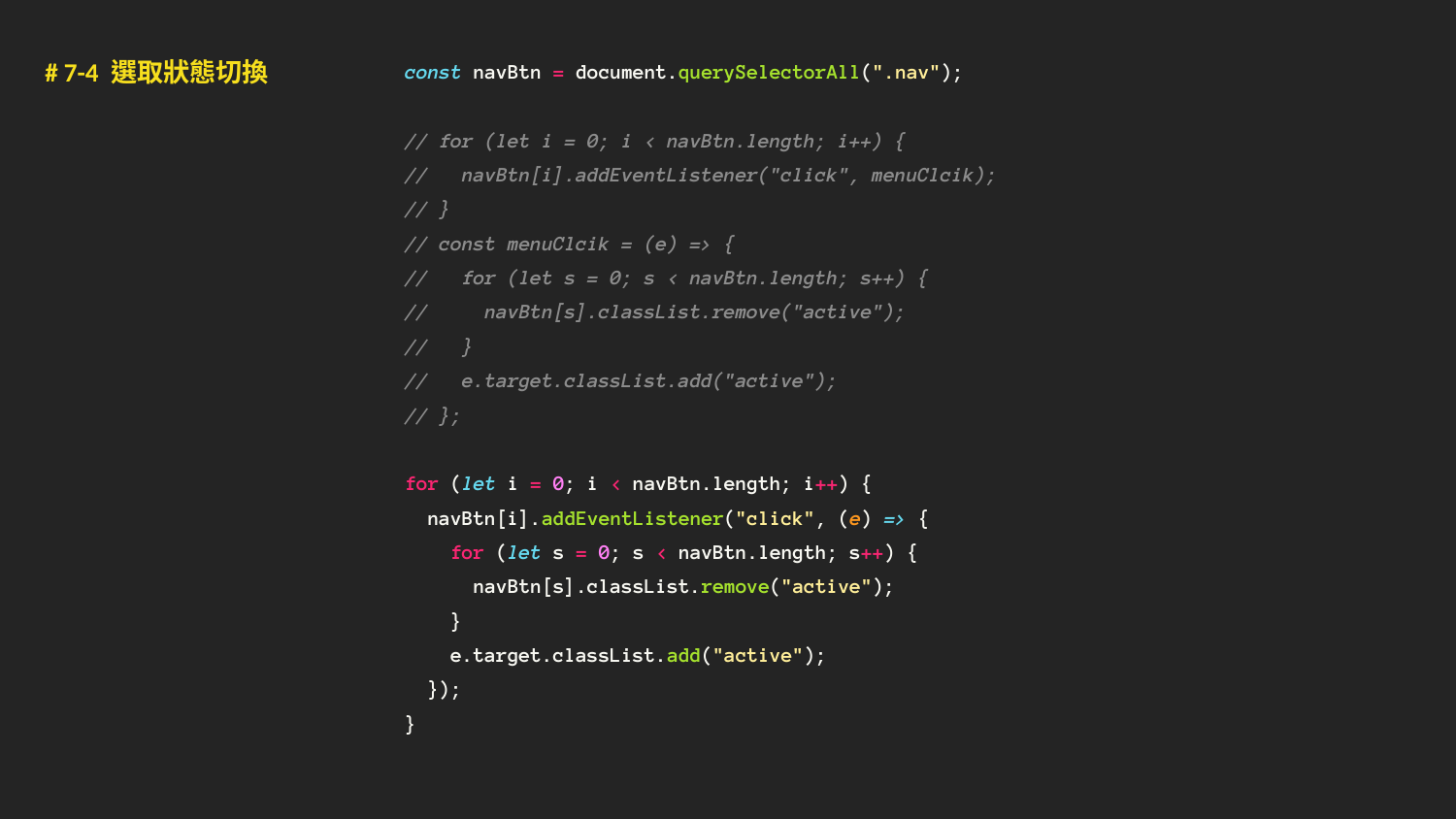

# 7-4 選取狀態切換
      const navBtn = document.querySelectorAll(".nav");

      // for (let i = 0; i < navBtn.length; i++) {
      //   navBtn[i].addEventListener("click", menuClcik);
      // }
      // const menuClcik = (e) => {
      //   for (let s = 0; s < navBtn.length; s++) {
      //     navBtn[s].classList.remove("active");
      //   }
      //   e.target.classList.add("active");
      // };

      for (let i = 0; i < navBtn.length; i++) {
        navBtn[i].addEventListener("click", (e) => {
          for (let s = 0; s < navBtn.length; s++) {
            navBtn[s].classList.remove("active");
          }
          e.target.classList.add("active");
        });
      }